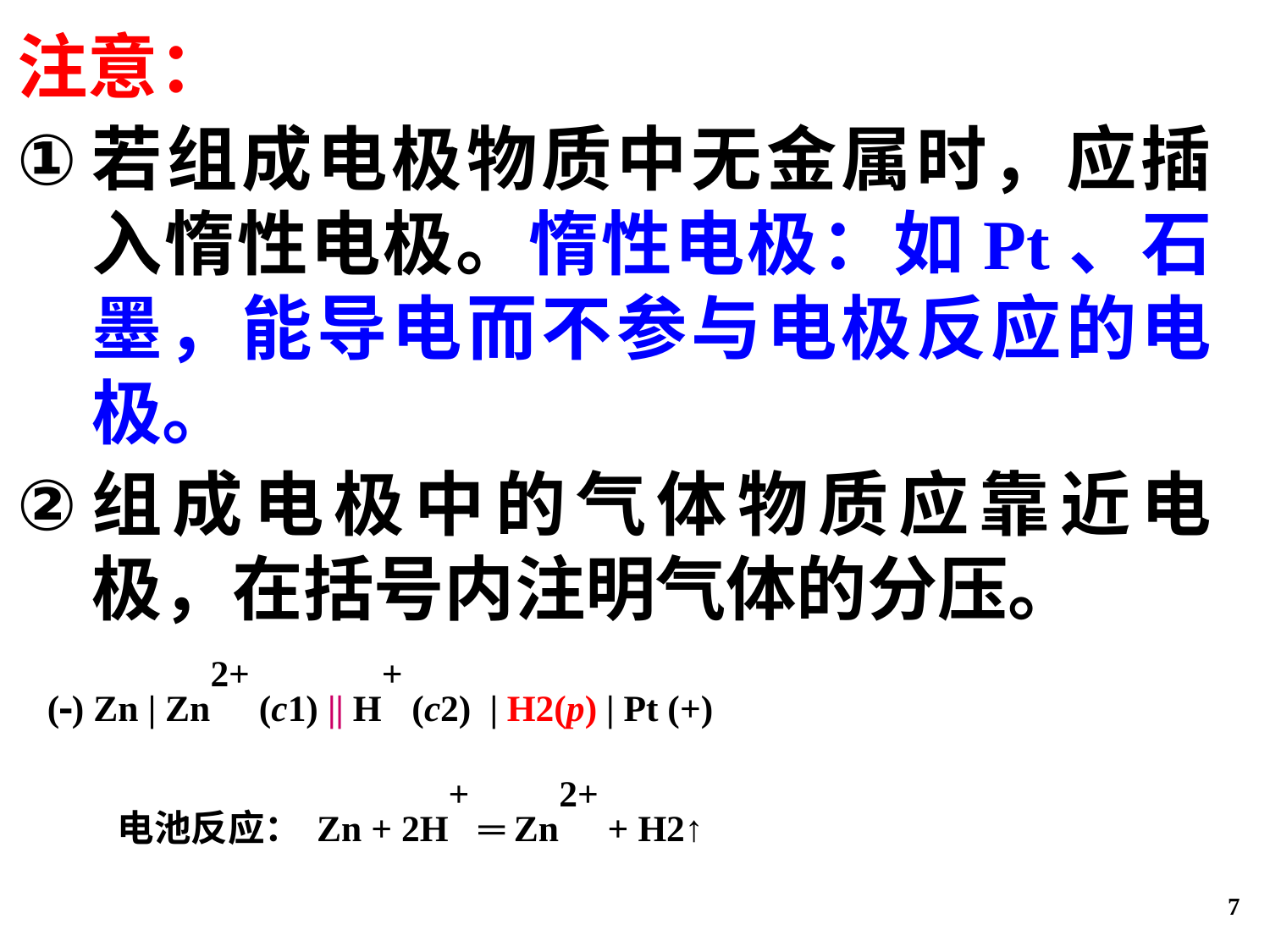

注意：
若组成电极物质中无金属时，应插入惰性电极。惰性电极：如Pt、石墨，能导电而不参与电极反应的电极。
组成电极中的气体物质应靠近电极，在括号内注明气体的分压。
(−) Zn | Zn2+ (c1) ||‭ H+ (c2)  | H2(p) | Pt (+)
电池反应：Zn + 2H+ ═ Zn2+ + H2↑